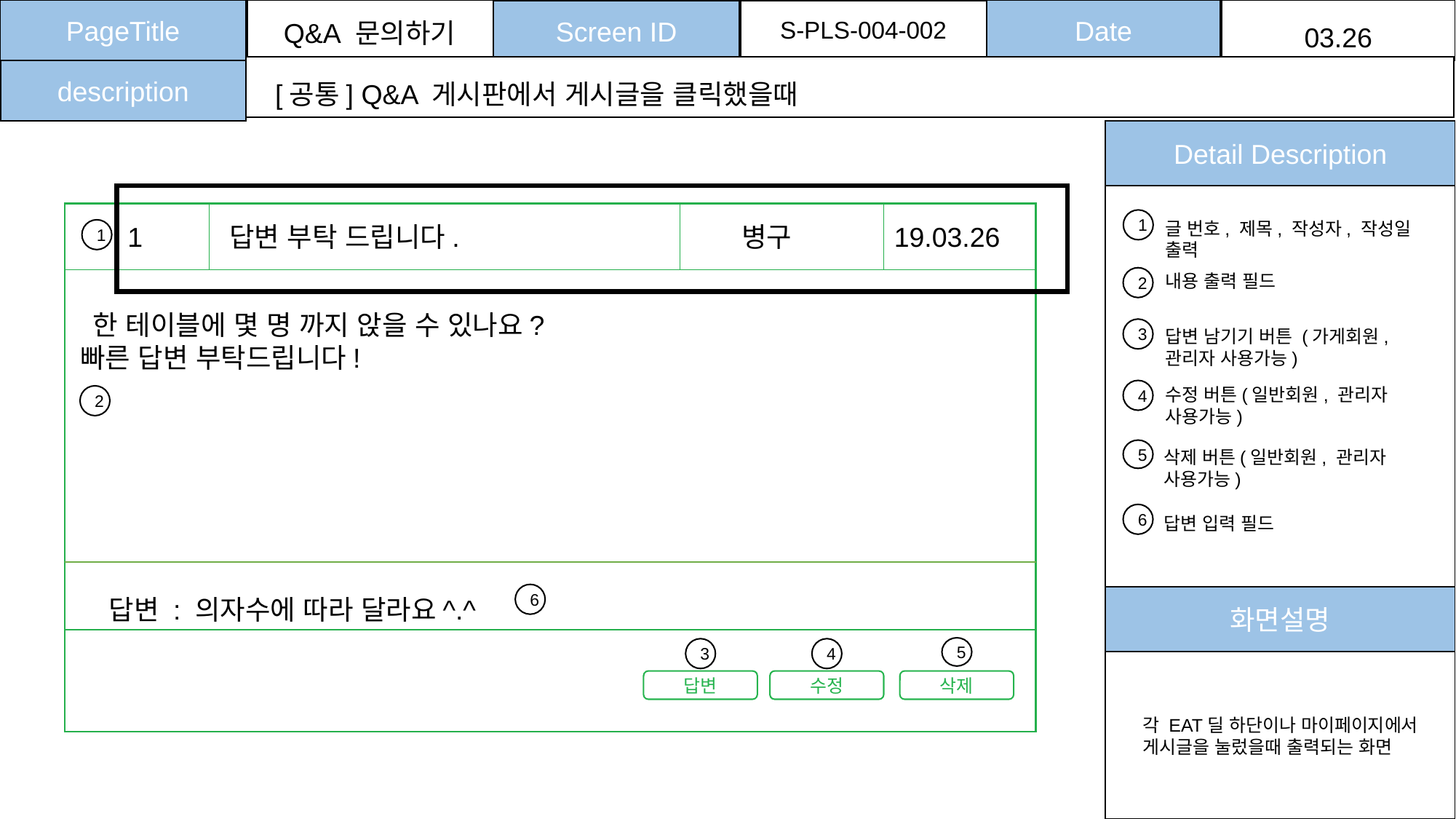

PageTitle

Date

Screen ID

S-PLS-004-002
Q&A 문의하기
03.26

description
[공통] Q&A 게시판에서 게시글을 클릭했을때

Detail Description

1
글 번호, 제목, 작성자, 작성일 출력
1

답변 부탁 드립니다.

병구

19.03.26

1
내용 출력 필드
2
 한 테이블에 몇 명 까지 앉을 수 있나요?
빠른 답변 부탁드립니다!
3
답변 남기기 버튼 (가게회원, 관리자 사용가능)
수정 버튼(일반회원, 관리자 사용가능)
4
2
5
삭제 버튼(일반회원, 관리자 사용가능)
6
답변 입력 필드
6
답변 : 의자수에 따라 달라요^.^
화면설명
5
3
4
답변
수정
삭제
각 EAT딜 하단이나 마이페이지에서 게시글을 눌렀을때 출력되는 화면